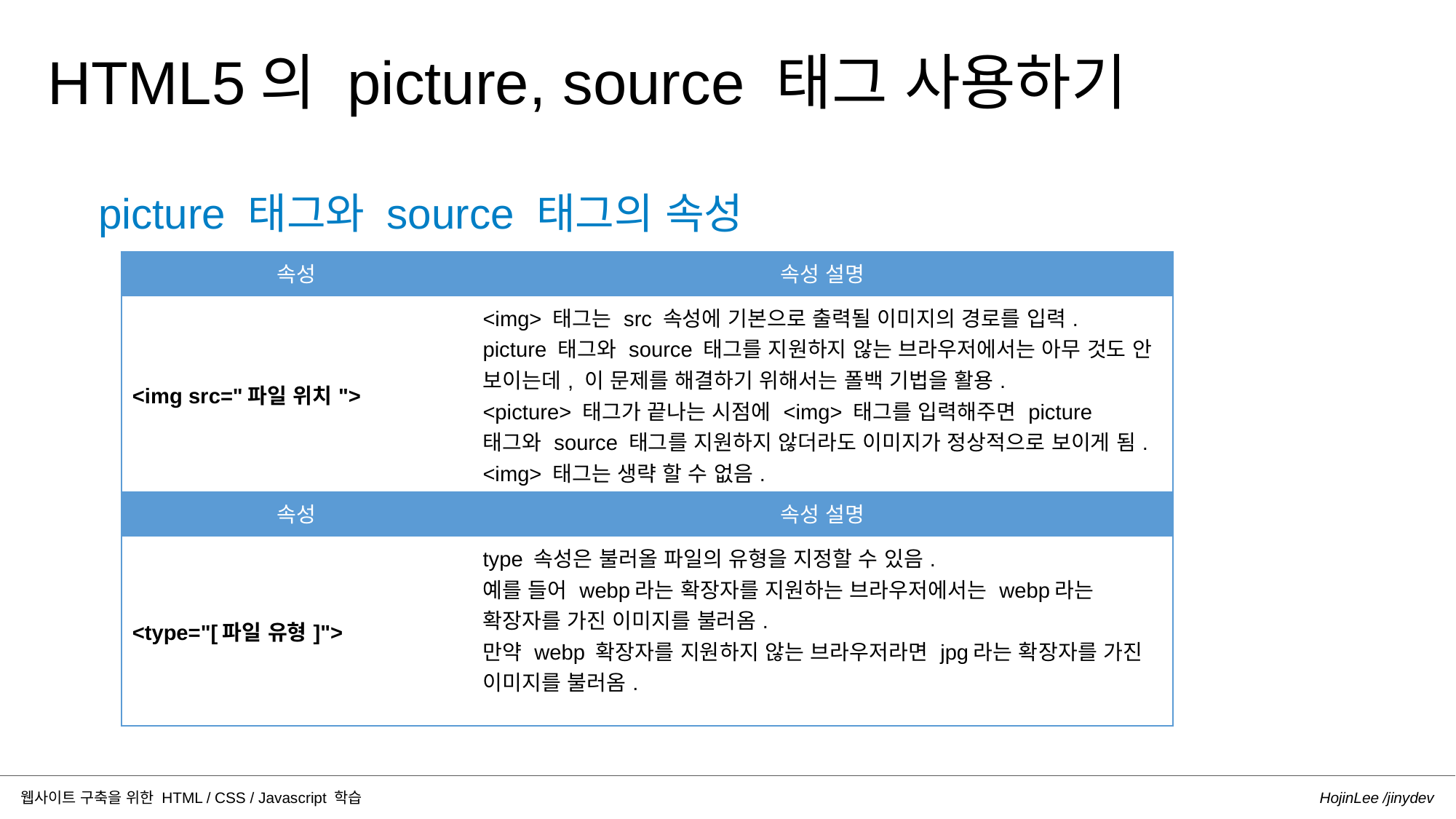

HTML5의 picture, source 태그 사용하기
picture 태그와 source 태그의 속성
| 속성 | 속성 설명 |
| --- | --- |
| <img src="파일 위치"> | <img> 태그는 src 속성에 기본으로 출력될 이미지의 경로를 입력. picture 태그와 source 태그를 지원하지 않는 브라우저에서는 아무 것도 안 보이는데, 이 문제를 해결하기 위해서는 폴백 기법을 활용. <picture> 태그가 끝나는 시점에 <img> 태그를 입력해주면 picture 태그와 source 태그를 지원하지 않더라도 이미지가 정상적으로 보이게 됨. <img> 태그는 생략 할 수 없음. |
| 속성 | 속성 설명 |
| --- | --- |
| <type="[파일 유형]"> | type 속성은 불러올 파일의 유형을 지정할 수 있음. 예를 들어 webp라는 확장자를 지원하는 브라우저에서는 webp라는 확장자를 가진 이미지를 불러옴. 만약 webp 확장자를 지원하지 않는 브라우저라면 jpg라는 확장자를 가진 이미지를 불러옴. |
HojinLee /jinydev
웹사이트 구축을 위한 HTML / CSS / Javascript 학습